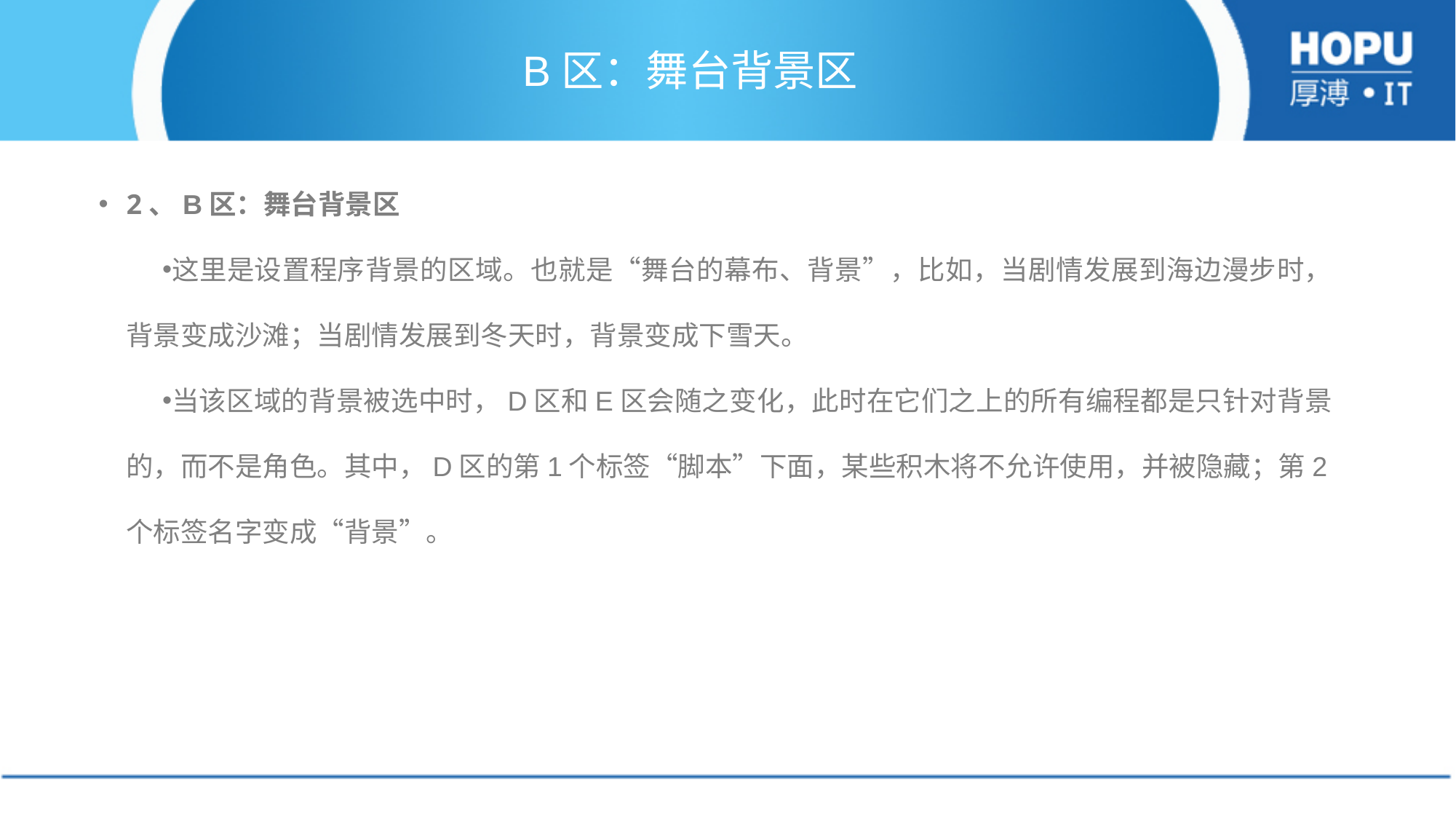

# B区：舞台背景区
2、B区：舞台背景区
这里是设置程序背景的区域。也就是“舞台的幕布、背景”，比如，当剧情发展到海边漫步时，背景变成沙滩；当剧情发展到冬天时，背景变成下雪天。
当该区域的背景被选中时，D区和E区会随之变化，此时在它们之上的所有编程都是只针对背景的，而不是角色。其中，D区的第1个标签“脚本”下面，某些积木将不允许使用，并被隐藏；第2个标签名字变成“背景”。